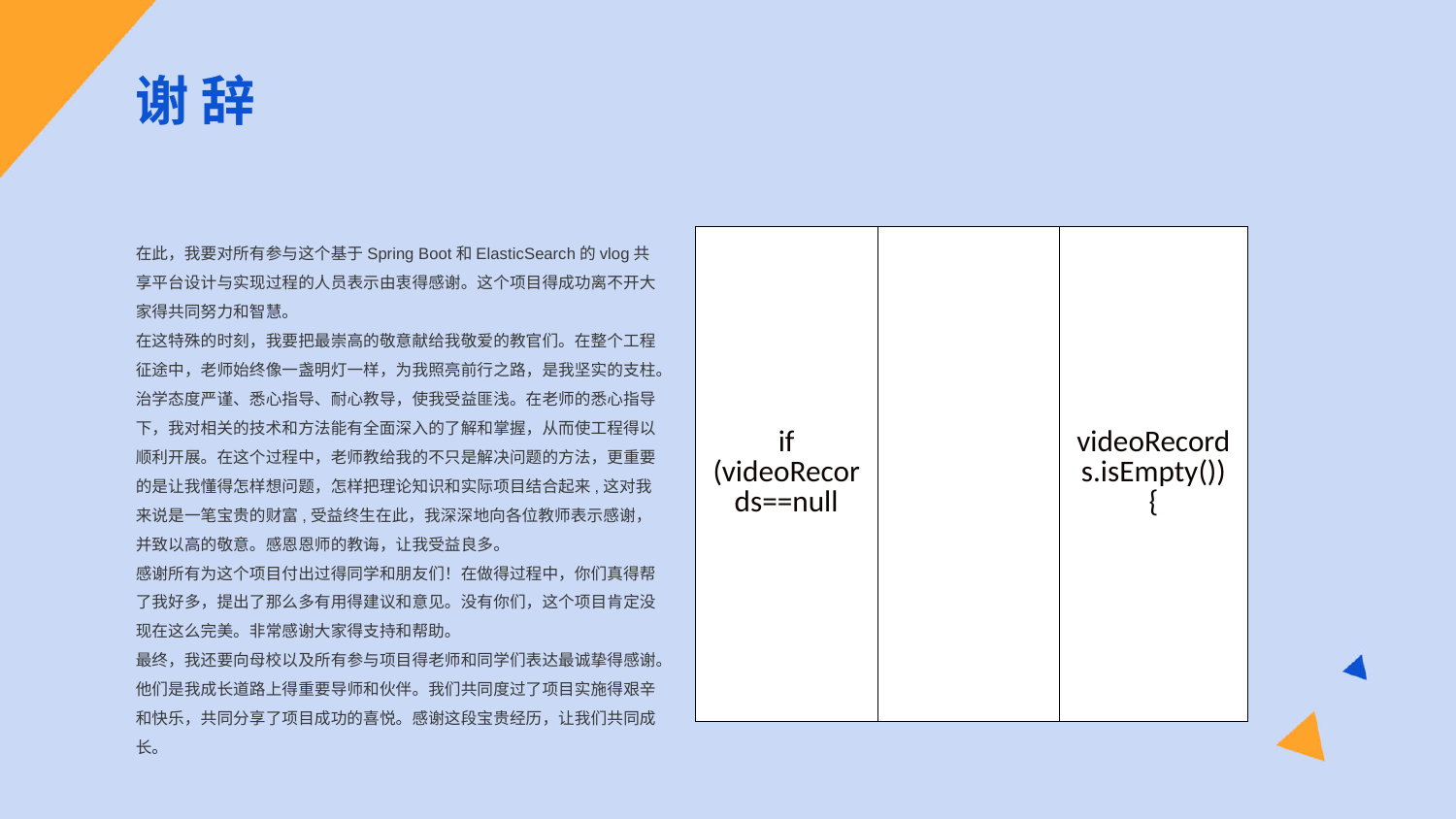

谢 辞
在此，我要对所有参与这个基于Spring Boot和ElasticSearch的vlog共享平台设计与实现过程的人员表示由衷得感谢。这个项目得成功离不开大家得共同努力和智慧。
在这特殊的时刻，我要把最崇高的敬意献给我敬爱的教官们。在整个工程征途中，老师始终像一盏明灯一样，为我照亮前行之路，是我坚实的支柱。治学态度严谨、悉心指导、耐心教导，使我受益匪浅。在老师的悉心指导下，我对相关的技术和方法能有全面深入的了解和掌握，从而使工程得以顺利开展。在这个过程中，老师教给我的不只是解决问题的方法，更重要的是让我懂得怎样想问题，怎样把理论知识和实际项目结合起来,这对我来说是一笔宝贵的财富,受益终生在此，我深深地向各位教师表示感谢，并致以高的敬意。感恩恩师的教诲，让我受益良多。
感谢所有为这个项目付出过得同学和朋友们！在做得过程中，你们真得帮了我好多，提出了那么多有用得建议和意见。没有你们，这个项目肯定没现在这么完美。非常感谢大家得支持和帮助。
最终，我还要向母校以及所有参与项目得老师和同学们表达最诚挚得感谢。他们是我成长道路上得重要导师和伙伴。我们共同度过了项目实施得艰辛和快乐，共同分享了项目成功的喜悦。感谢这段宝贵经历，让我们共同成长。

| if (videoRecords==null |  | videoRecords.isEmpty()) { |
| --- | --- | --- |